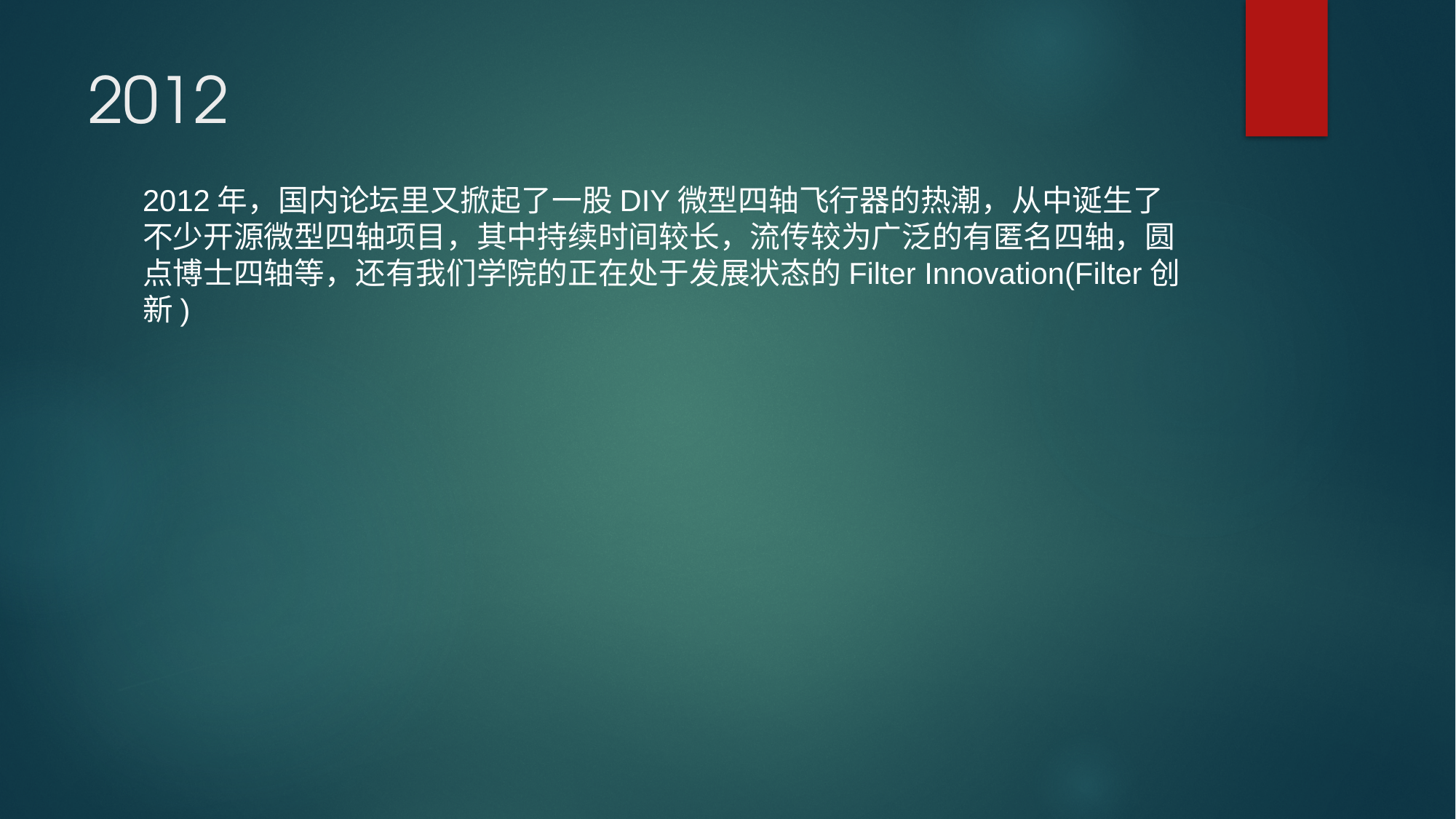

# 2012
2012年，国内论坛里又掀起了一股DIY微型四轴飞行器的热潮，从中诞生了不少开源微型四轴项目，其中持续时间较长，流传较为广泛的有匿名四轴，圆点博士四轴等，还有我们学院的正在处于发展状态的Filter Innovation(Filter创新)